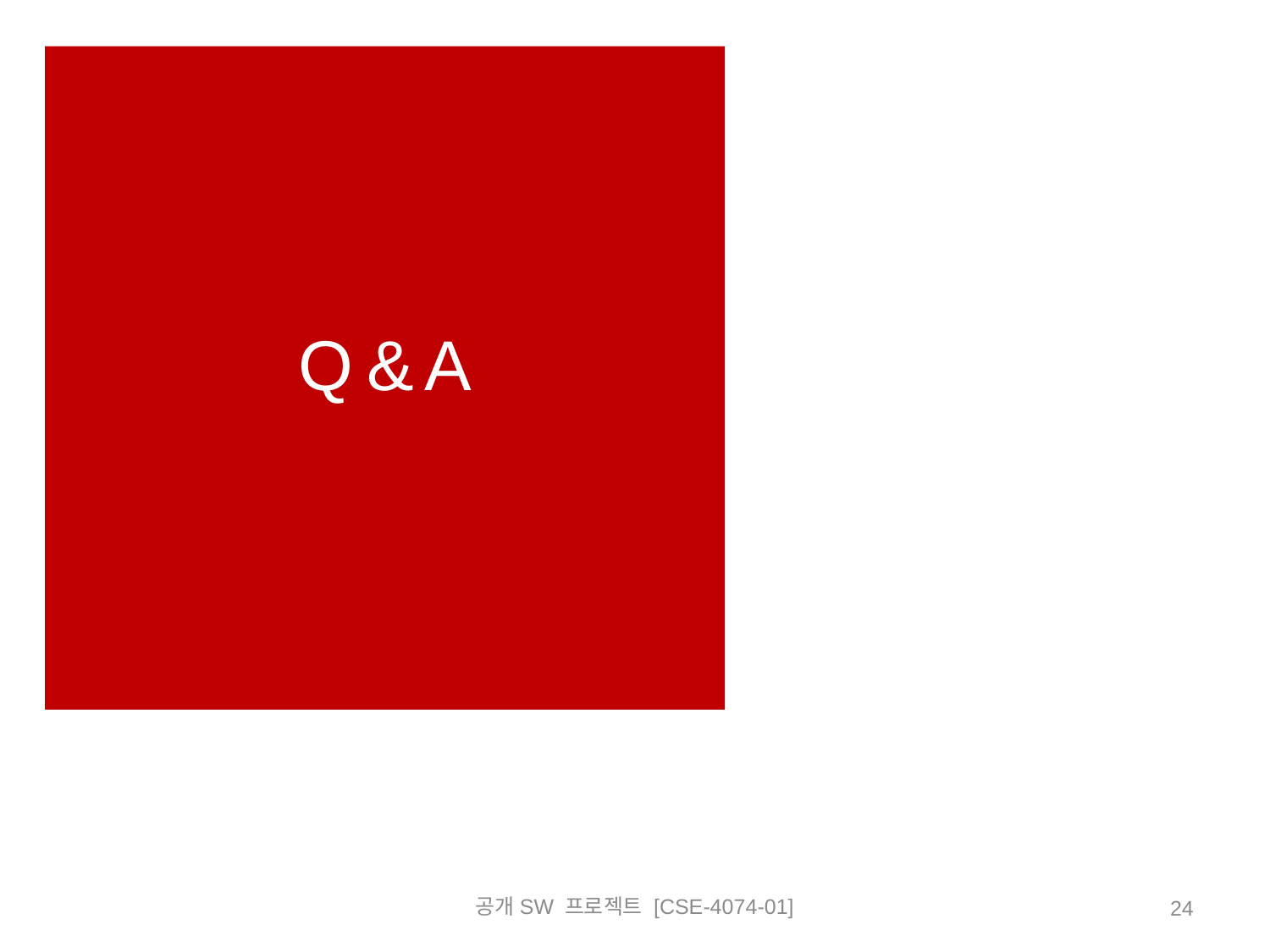

# Q & A
공개SW 프로젝트 [CSE-4074-01]
24